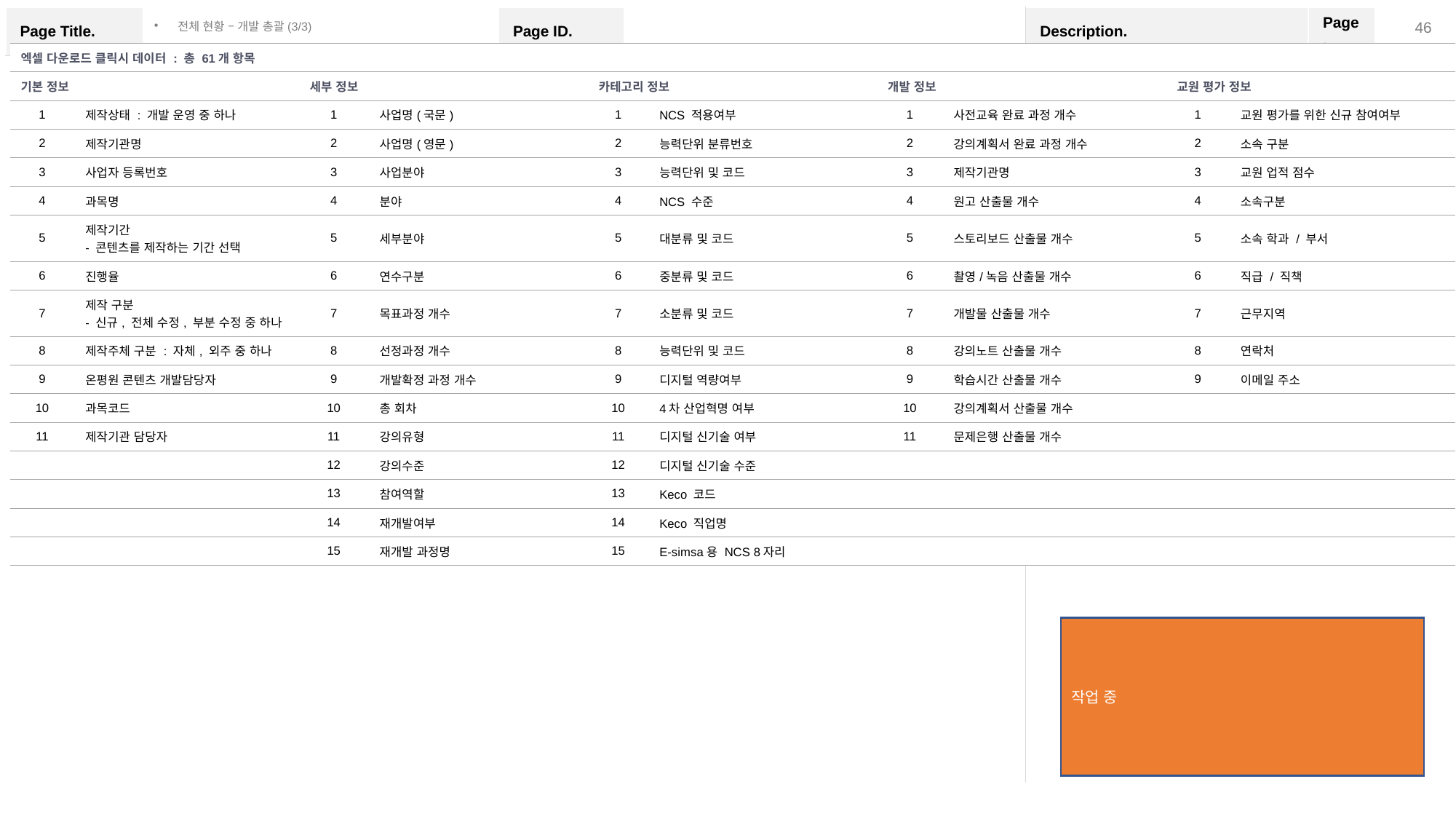

전체 현황 – 개발 총괄(3/3)

| 엑셀 다운로드 클릭시 데이터 : 총 61개 항목 |  |  |  |  |  |  |  |  |  |
| --- | --- | --- | --- | --- | --- | --- | --- | --- | --- |
| 기본 정보 |  | 세부 정보 |  | 카테고리 정보 |  | 개발 정보 |  | 교원 평가 정보 |  |
| 1 | 제작상태 : 개발 운영 중 하나 | 1 | 사업명(국문) | 1 | NCS 적용여부 | 1 | 사전교육 완료 과정 개수 | 1 | 교원 평가를 위한 신규 참여여부 |
| 2 | 제작기관명 | 2 | 사업명(영문) | 2 | 능력단위 분류번호 | 2 | 강의계획서 완료 과정 개수 | 2 | 소속 구분 |
| 3 | 사업자 등록번호 | 3 | 사업분야 | 3 | 능력단위 및 코드 | 3 | 제작기관명 | 3 | 교원 업적 점수 |
| 4 | 과목명 | 4 | 분야 | 4 | NCS 수준 | 4 | 원고 산출물 개수 | 4 | 소속구분 |
| 5 | 제작기간 - 콘텐츠를 제작하는 기간 선택 | 5 | 세부분야 | 5 | 대분류 및 코드 | 5 | 스토리보드 산출물 개수 | 5 | 소속 학과 / 부서 |
| 6 | 진행율 | 6 | 연수구분 | 6 | 중분류 및 코드 | 6 | 촬영/녹음 산출물 개수 | 6 | 직급 / 직책 |
| 7 | 제작 구분 - 신규, 전체 수정, 부분 수정 중 하나 | 7 | 목표과정 개수 | 7 | 소분류 및 코드 | 7 | 개발물 산출물 개수 | 7 | 근무지역 |
| 8 | 제작주체 구분 : 자체, 외주 중 하나 | 8 | 선정과정 개수 | 8 | 능력단위 및 코드 | 8 | 강의노트 산출물 개수 | 8 | 연락처 |
| 9 | 온평원 콘텐츠 개발담당자 | 9 | 개발확정 과정 개수 | 9 | 디지털 역량여부 | 9 | 학습시간 산출물 개수 | 9 | 이메일 주소 |
| 10 | 과목코드 | 10 | 총 회차 | 10 | 4차 산업혁명 여부 | 10 | 강의계획서 산출물 개수 |  |  |
| 11 | 제작기관 담당자 | 11 | 강의유형 | 11 | 디지털 신기술 여부 | 11 | 문제은행 산출물 개수 |  |  |
|  |  | 12 | 강의수준 | 12 | 디지털 신기술 수준 |  |  |  |  |
|  |  | 13 | 참여역할 | 13 | Keco 코드 |  |  |  |  |
|  |  | 14 | 재개발여부 | 14 | Keco 직업명 |  |  |  |  |
|  |  | 15 | 재개발 과정명 | 15 | E-simsa용 NCS 8자리 |  |  |  |  |
작업 중